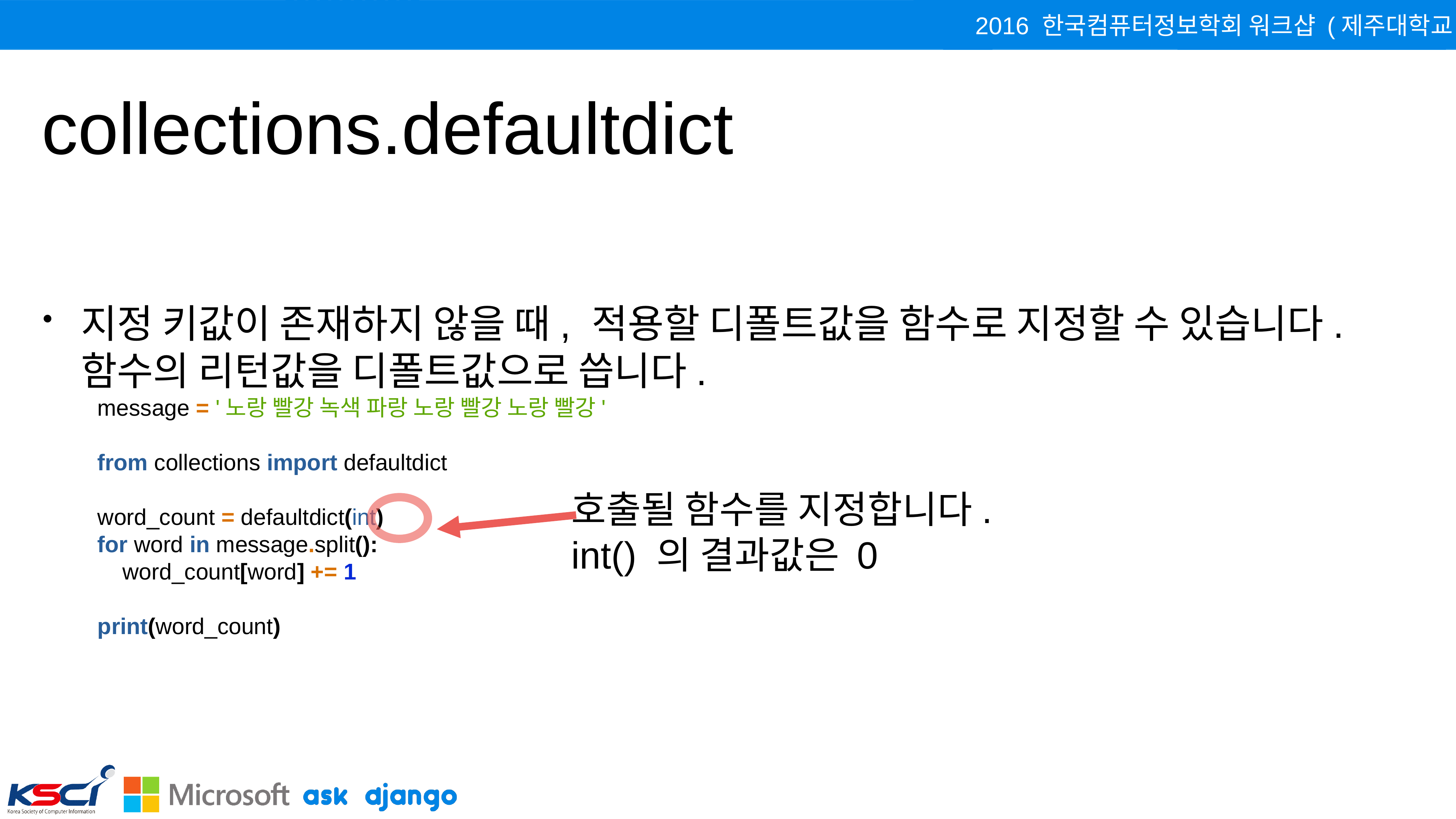

# collections.defaultdict
지정 키값이 존재하지 않을 때, 적용할 디폴트값을 함수로 지정할 수 있습니다. 함수의 리턴값을 디폴트값으로 씁니다.
message = '노랑 빨강 녹색 파랑 노랑 빨강 노랑 빨강'

from collections import defaultdict

word_count = defaultdict(int)
for word in message.split():
    word_count[word] += 1

print(word_count)
호출될 함수를 지정합니다.
int() 의 결과값은 0